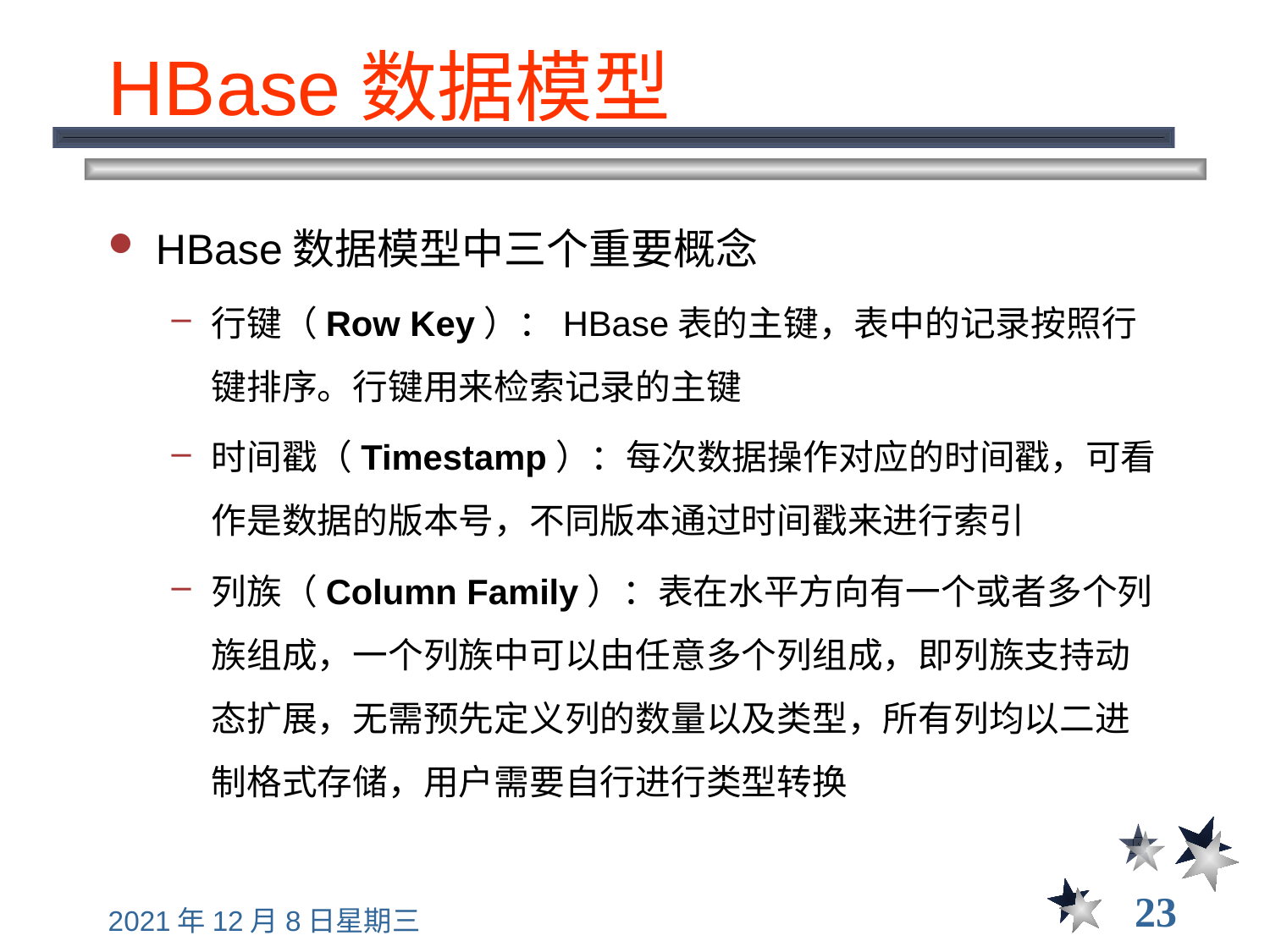

# HBase数据模型
HBase数据模型中三个重要概念
行键（Row Key）：HBase表的主键，表中的记录按照行键排序。行键用来检索记录的主键
时间戳（Timestamp）：每次数据操作对应的时间戳，可看作是数据的版本号，不同版本通过时间戳来进行索引
列族（Column Family）：表在水平方向有一个或者多个列族组成，一个列族中可以由任意多个列组成，即列族支持动态扩展，无需预先定义列的数量以及类型，所有列均以二进制格式存储，用户需要自行进行类型转换

23
2021年12月8日星期三
大数据管理----前言